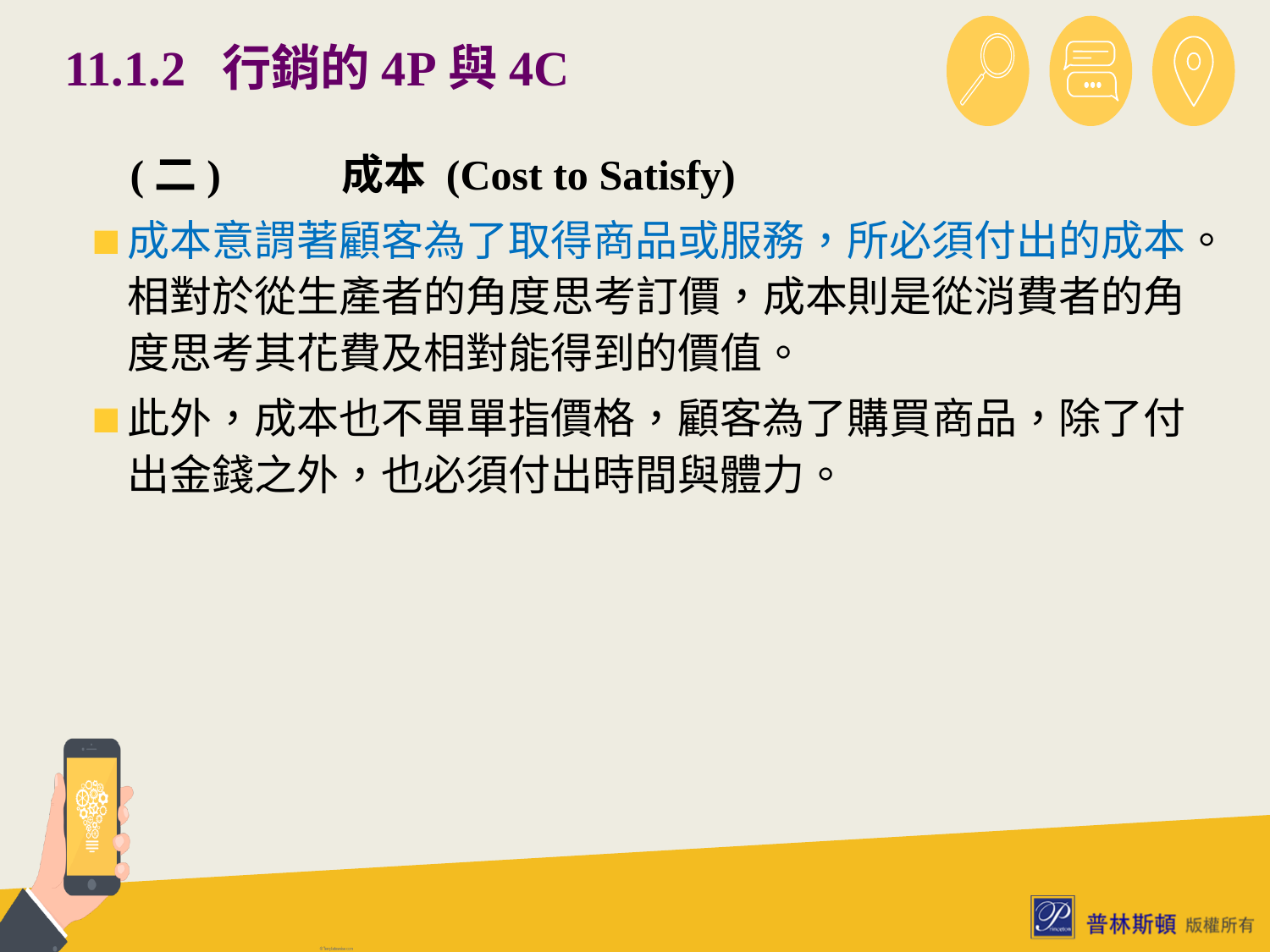

# 11.1.2  行銷的4P與4C
    (二)	成本 (Cost to Satisfy)
成本意謂著顧客為了取得商品或服務，所必須付出的成本。相對於從生產者的角度思考訂價，成本則是從消費者的角度思考其花費及相對能得到的價值。
此外，成本也不單單指價格，顧客為了購買商品，除了付出金錢之外，也必須付出時間與體力。